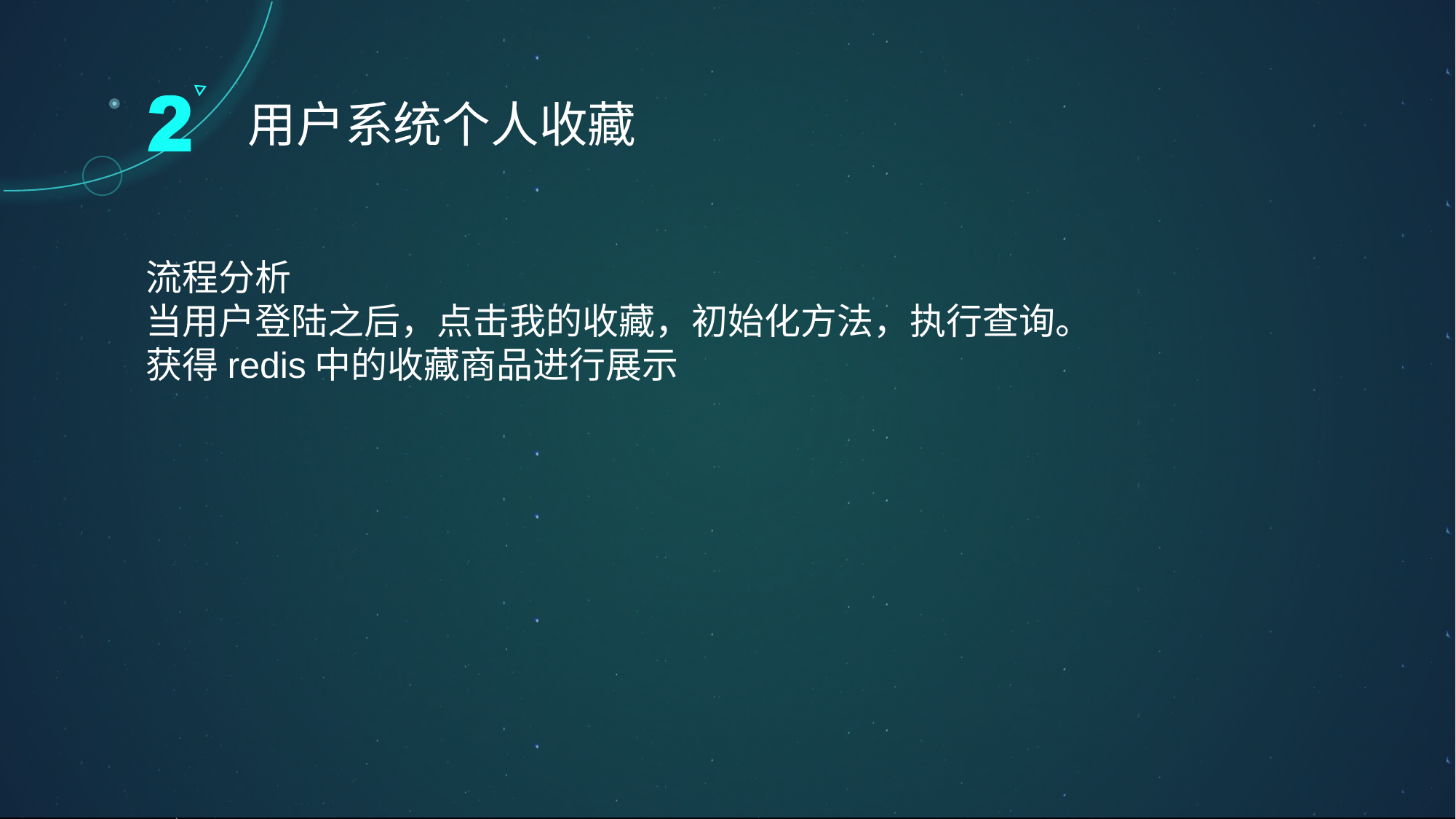

用户系统个人收藏

流程分析
当用户登陆之后，点击我的收藏，初始化方法，执行查询。
获得redis中的收藏商品进行展示